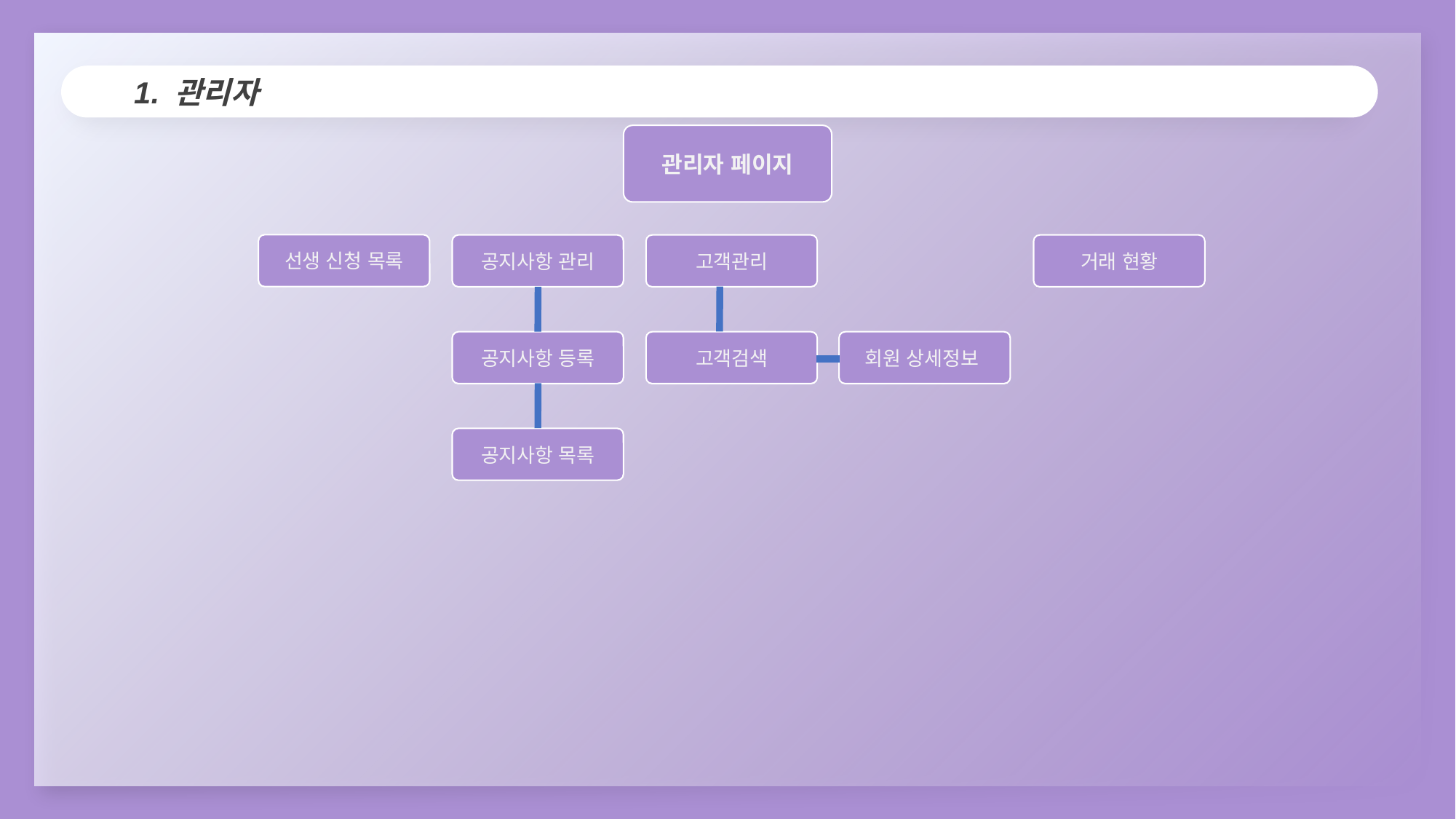

1. 관리자
관리자 페이지
선생 신청 목록
공지사항 관리
고객관리
거래 현황
공지사항 등록
고객검색
회원 상세정보
공지사항 목록